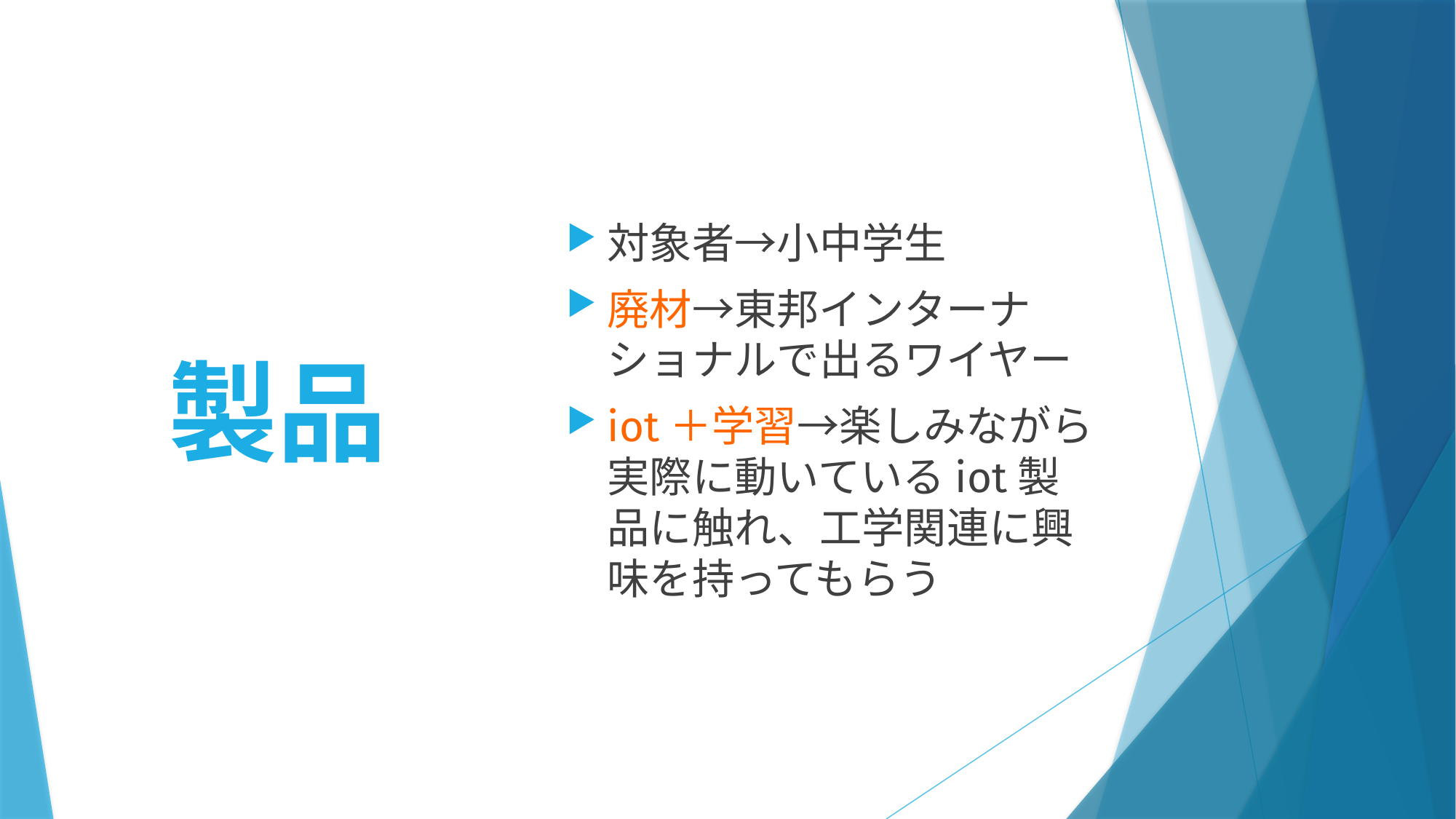

# 製品
対象者→小中学生
廃材→東邦インターナショナルで出るワイヤー
iot＋学習→楽しみながら実際に動いているiot製品に触れ、工学関連に興味を持ってもらう